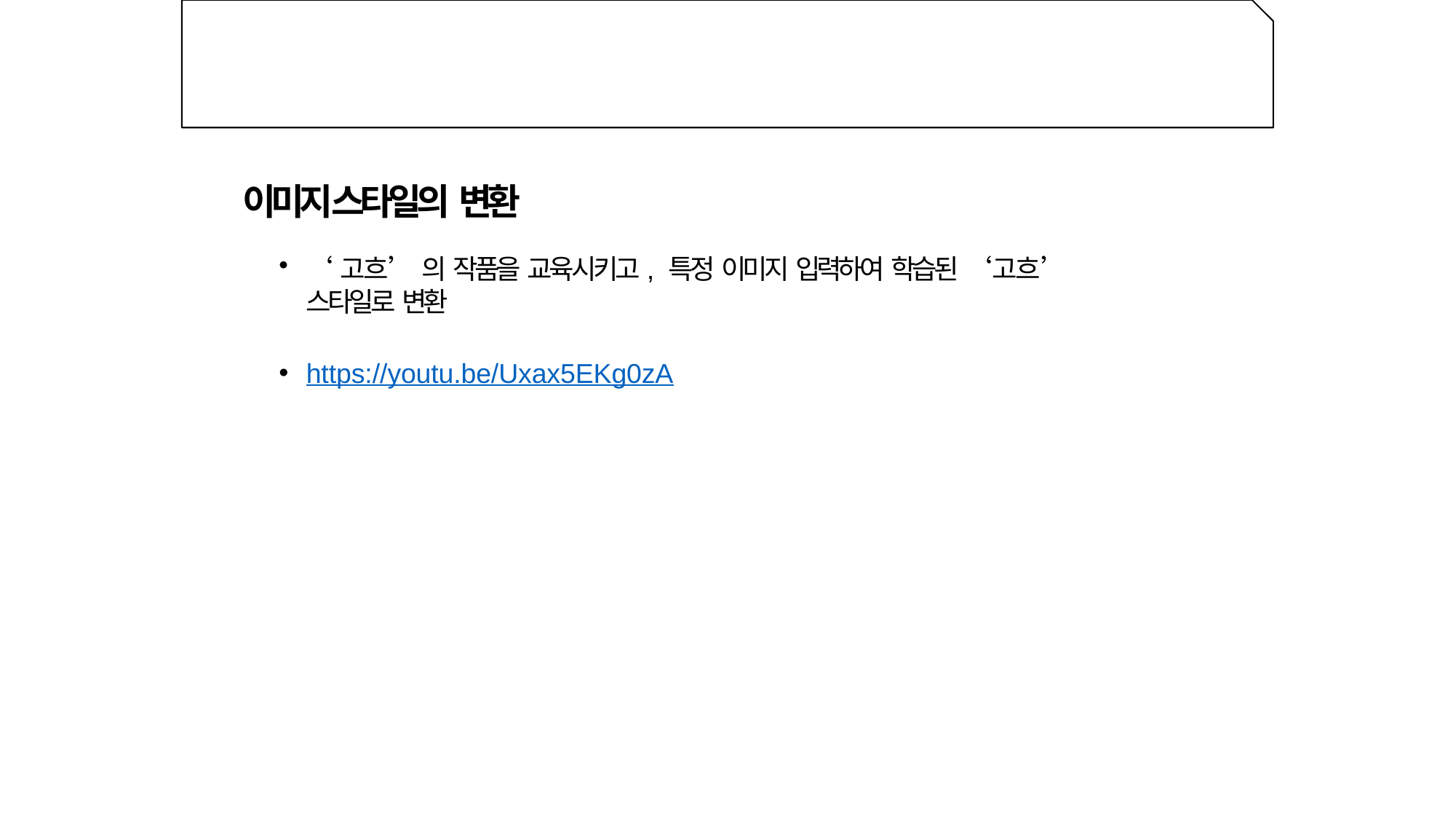

#
이미지 스타일의 변환
‘고흐’ 의 작품을 교육시키고, 특정 이미지 입력하여 학습된 ‘고흐’ 스타일로 변환

https://youtu.be/Uxax5EKg0zA